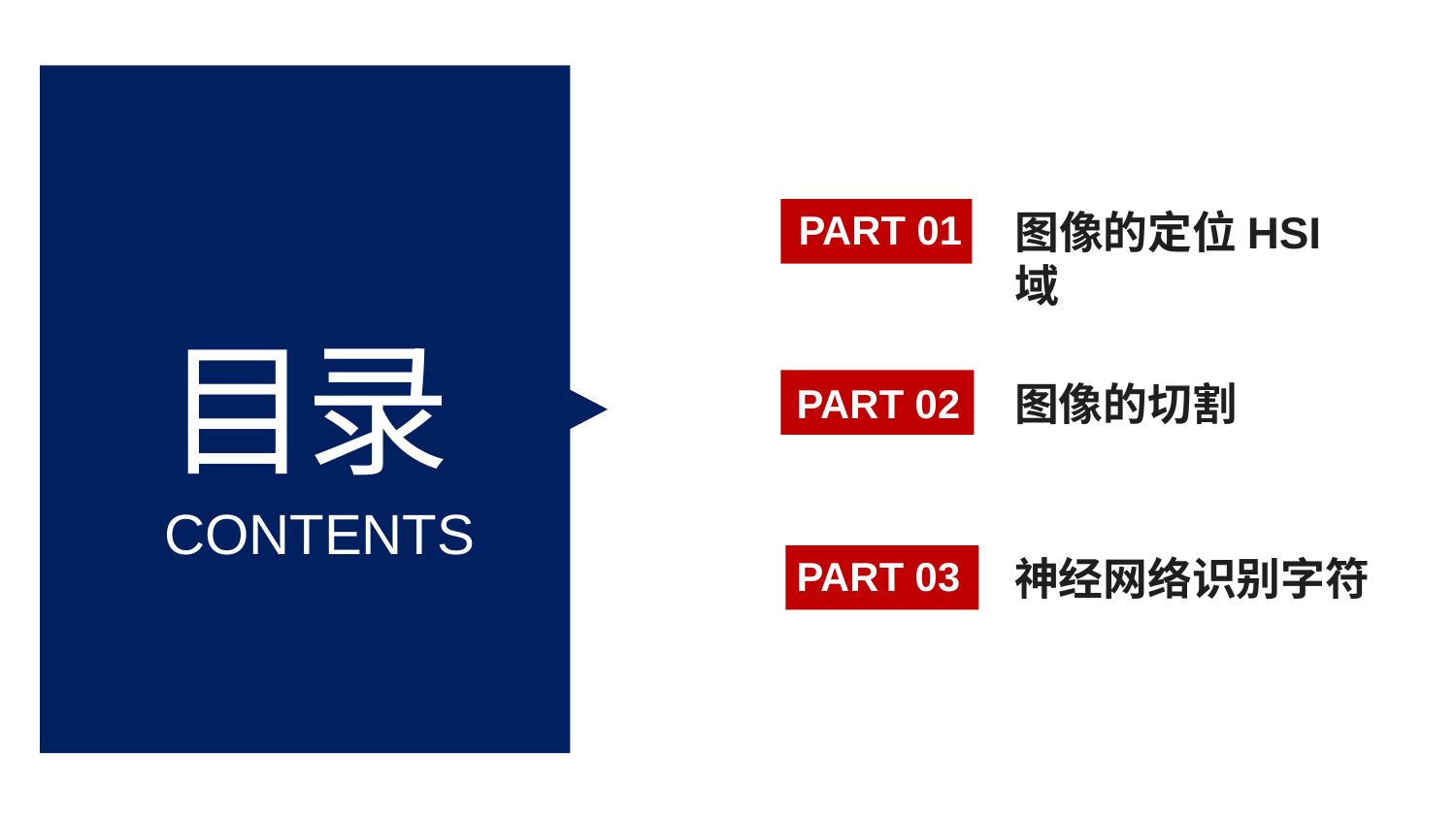

PART 01
图像的定位HSI域

目录

图像的切割
PART 02
CONTENTS
PART 03

神经网络识别字符